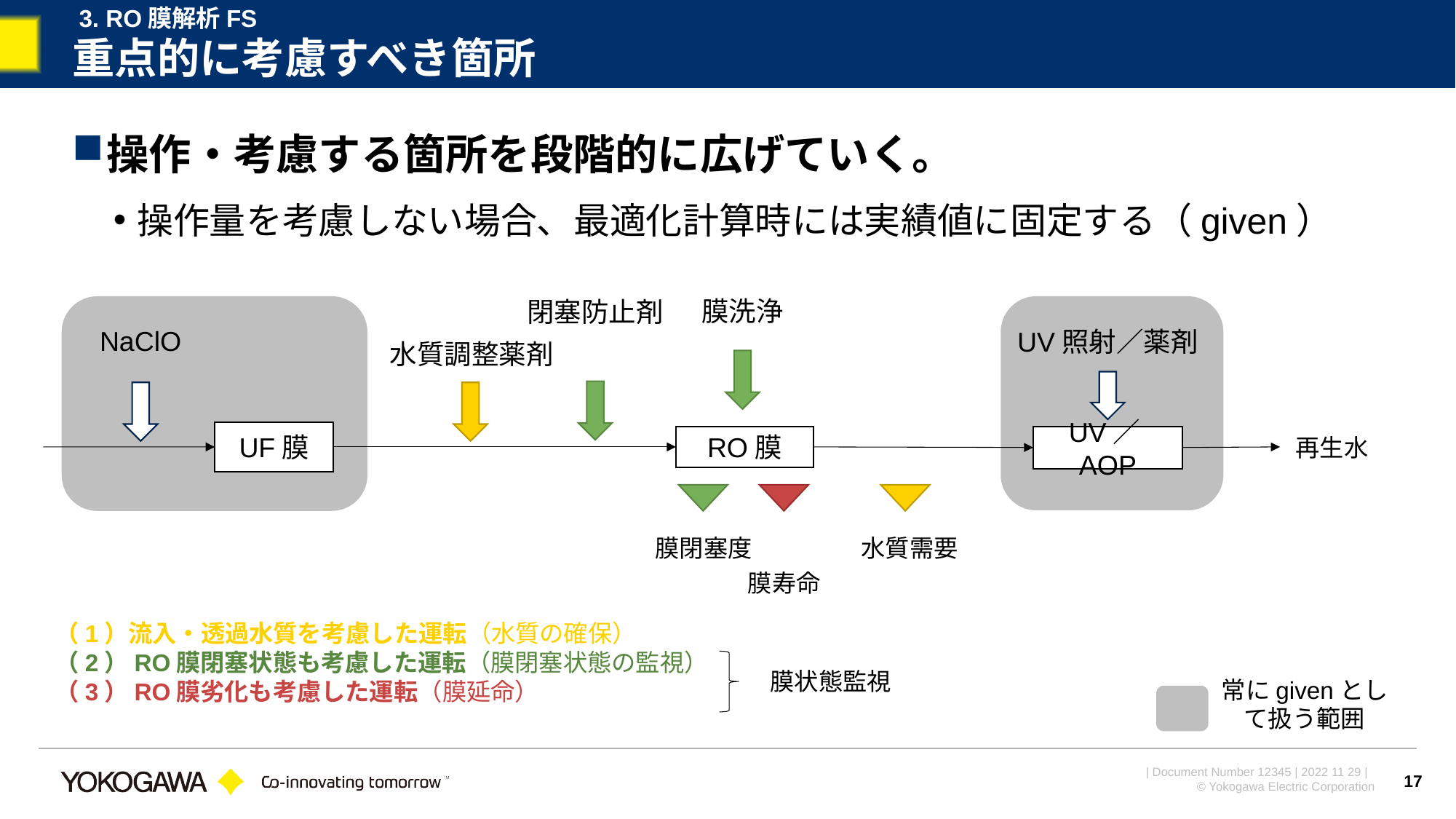

3. RO膜解析FS
# 重点的に考慮すべき箇所
操作・考慮する箇所を段階的に広げていく。
操作量を考慮しない場合、最適化計算時には実績値に固定する（given）
膜洗浄
閉塞防止剤

NaClO
UV照射／薬剤
水質調整薬剤

UF膜
UV／AOP
RO膜
再生水

膜閉塞度
水質需要
膜寿命
（1）流入・透過水質を考慮した運転（水質の確保）
（2）RO膜閉塞状態も考慮した運転（膜閉塞状態の監視）
（3）RO膜劣化も考慮した運転（膜延命）

膜状態監視
常にgivenとして扱う範囲

17